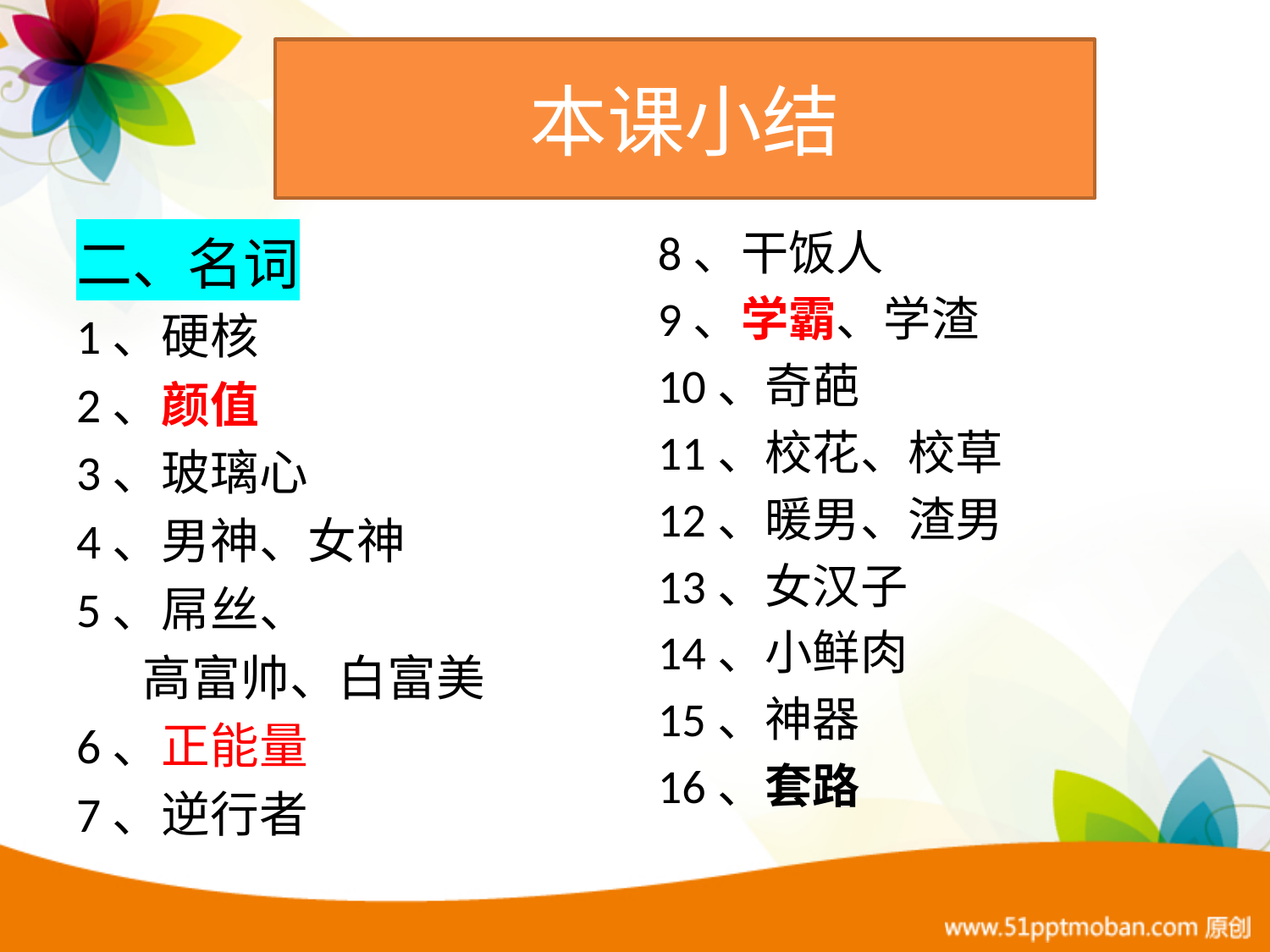

# 本课小结
8、干饭人
9、学霸、学渣
10、奇葩
11、校花、校草
12、暖男、渣男
13、女汉子
14、小鲜肉
15、神器
16、套路
二、名词
1、硬核
2、颜值
3、玻璃心
4、男神、女神
5、屌丝、
     高富帅、白富美
6、正能量
7、逆行者